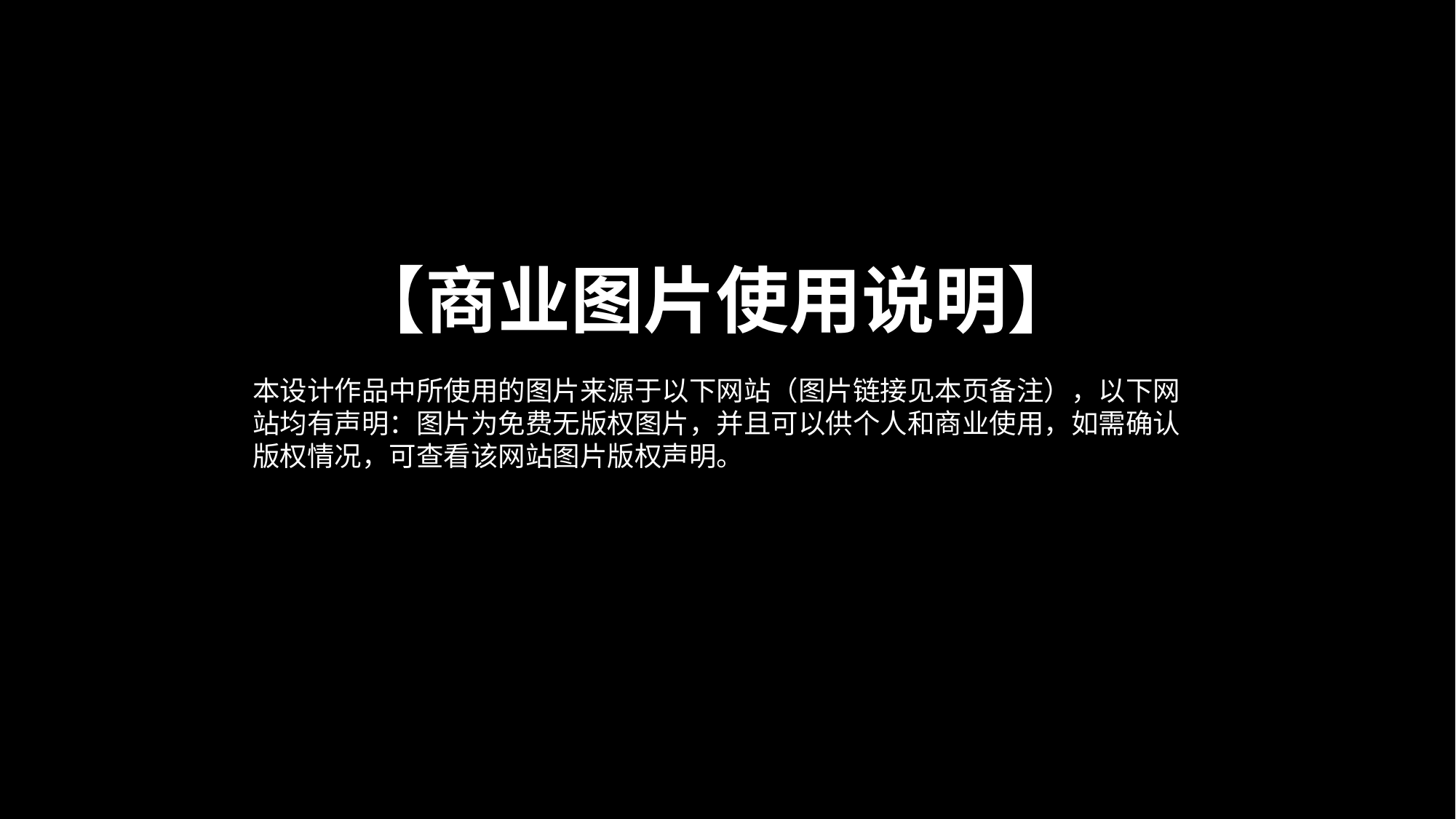

【商业图片使用说明】
本设计作品中所使用的图片来源于以下网站（图片链接见本页备注），以下网站均有声明：图片为免费无版权图片，并且可以供个人和商业使用，如需确认版权情况，可查看该网站图片版权声明。